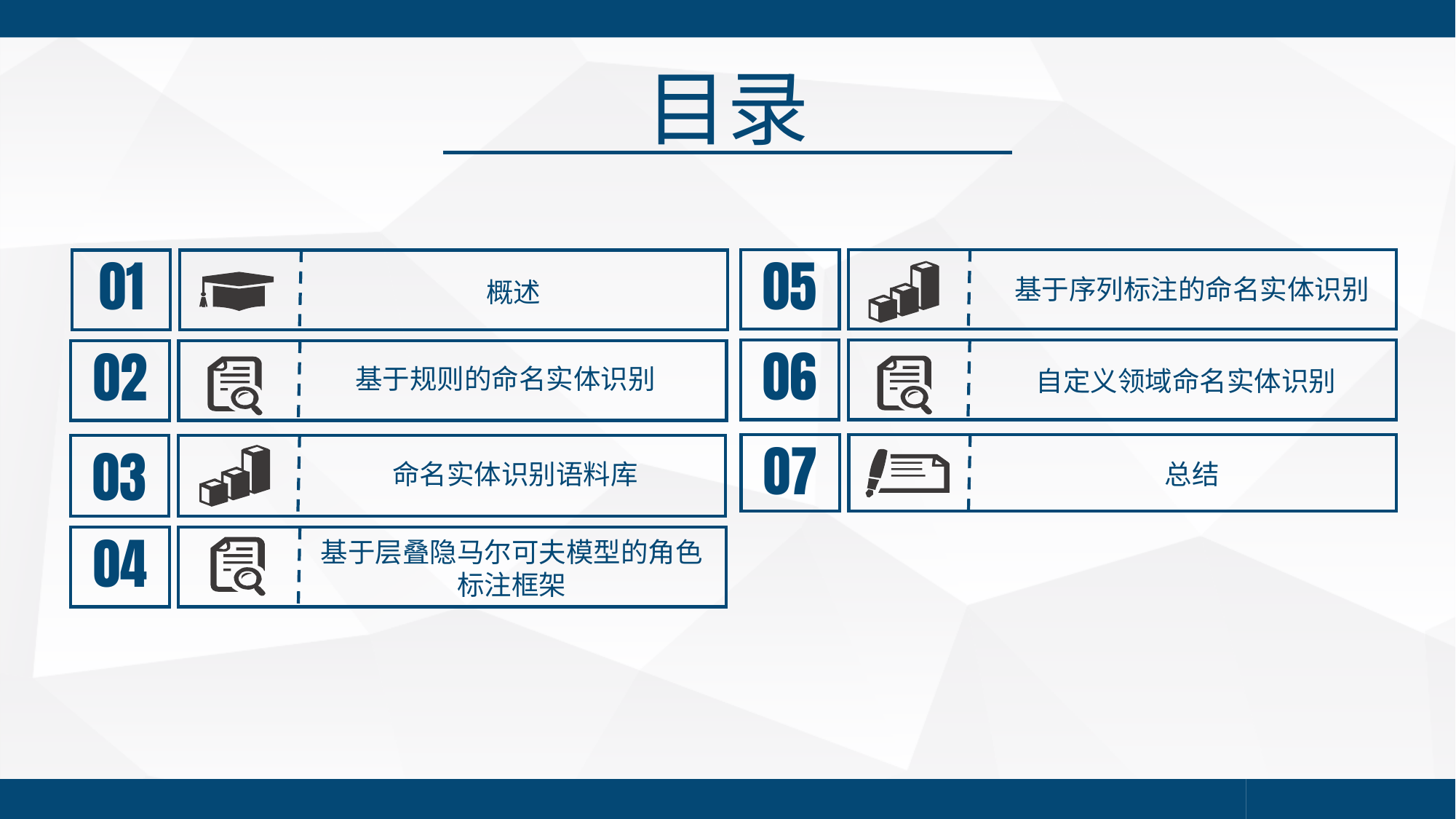

目录

05

基于序列标注的命名实体识别
01

概述

06

自定义领域命名实体识别

02

基于规则的命名实体识别

07

总结

03

命名实体识别语料库

04

基于层叠隐马尔可夫模型的角色标注框架